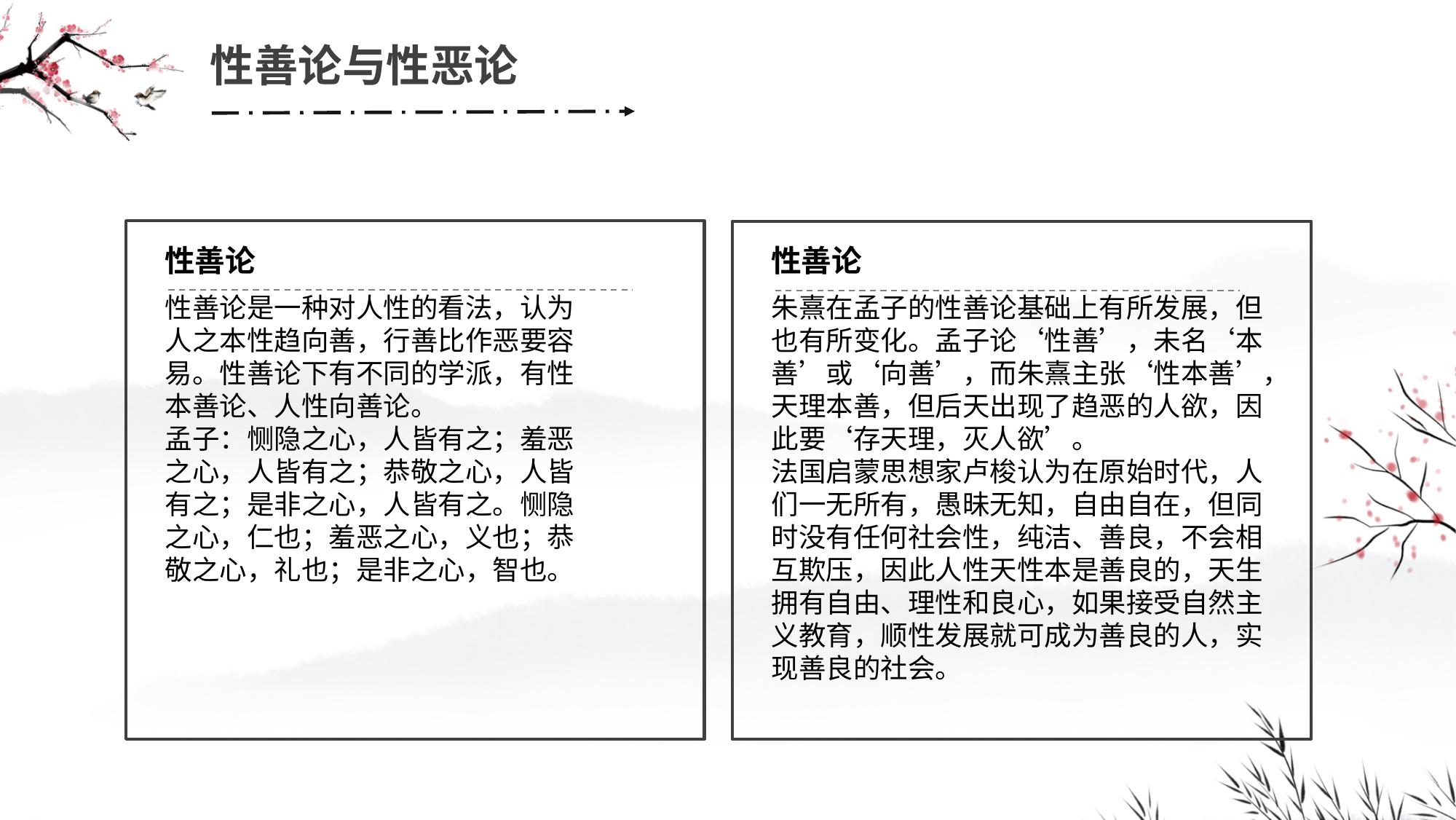

性善论与性恶论

性善论
性善论
性善论是一种对人性的看法，认为人之本性趋向善，行善比作恶要容易。性善论下有不同的学派，有性本善论、人性向善论。
孟子：恻隐之心，人皆有之；羞恶之心，人皆有之；恭敬之心，人皆有之；是非之心，人皆有之。恻隐之心，仁也；羞恶之心，义也；恭敬之心，礼也；是非之心，智也。

朱熹在孟子的性善论基础上有所发展，但也有所变化。孟子论‘性善’，未名‘本善’或‘向善’，而朱熹主张‘性本善’，天理本善，但后天出现了趋恶的人欲，因此要‘存天理，灭人欲’。
法国启蒙思想家卢梭认为在原始时代，人们一无所有，愚昧无知，自由自在，但同时没有任何社会性，纯洁、善良，不会相互欺压，因此人性天性本是善良的，天生拥有自由、理性和良心，如果接受自然主义教育，顺性发展就可成为善良的人，实现善良的社会。